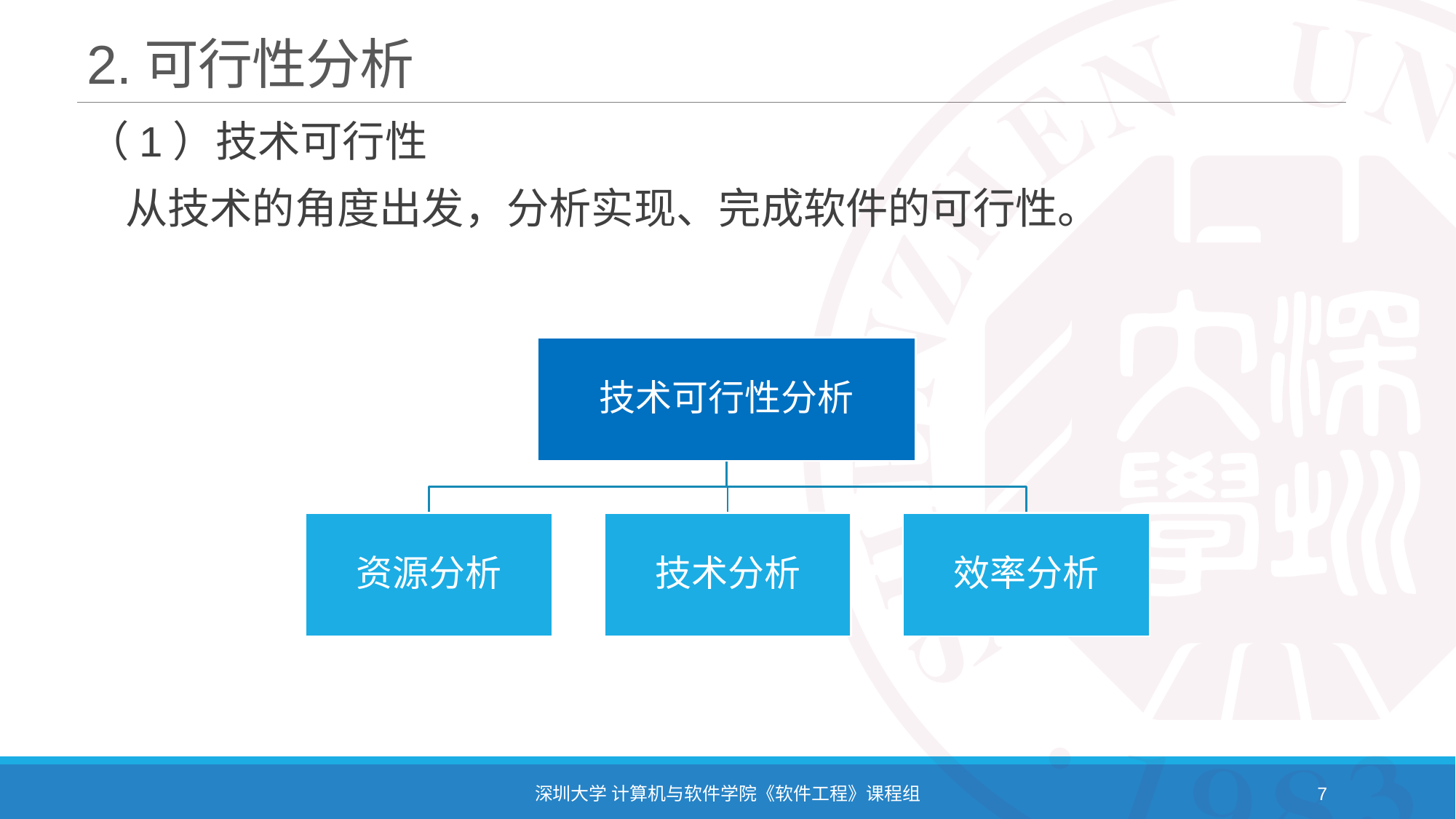

# 2.可行性分析
（1）技术可行性
   从技术的角度出发，分析实现、完成软件的可行性。

技术可行性分析
资源分析
技术分析
效率分析
深圳大学 计算机与软件学院《软件工程》课程组
7